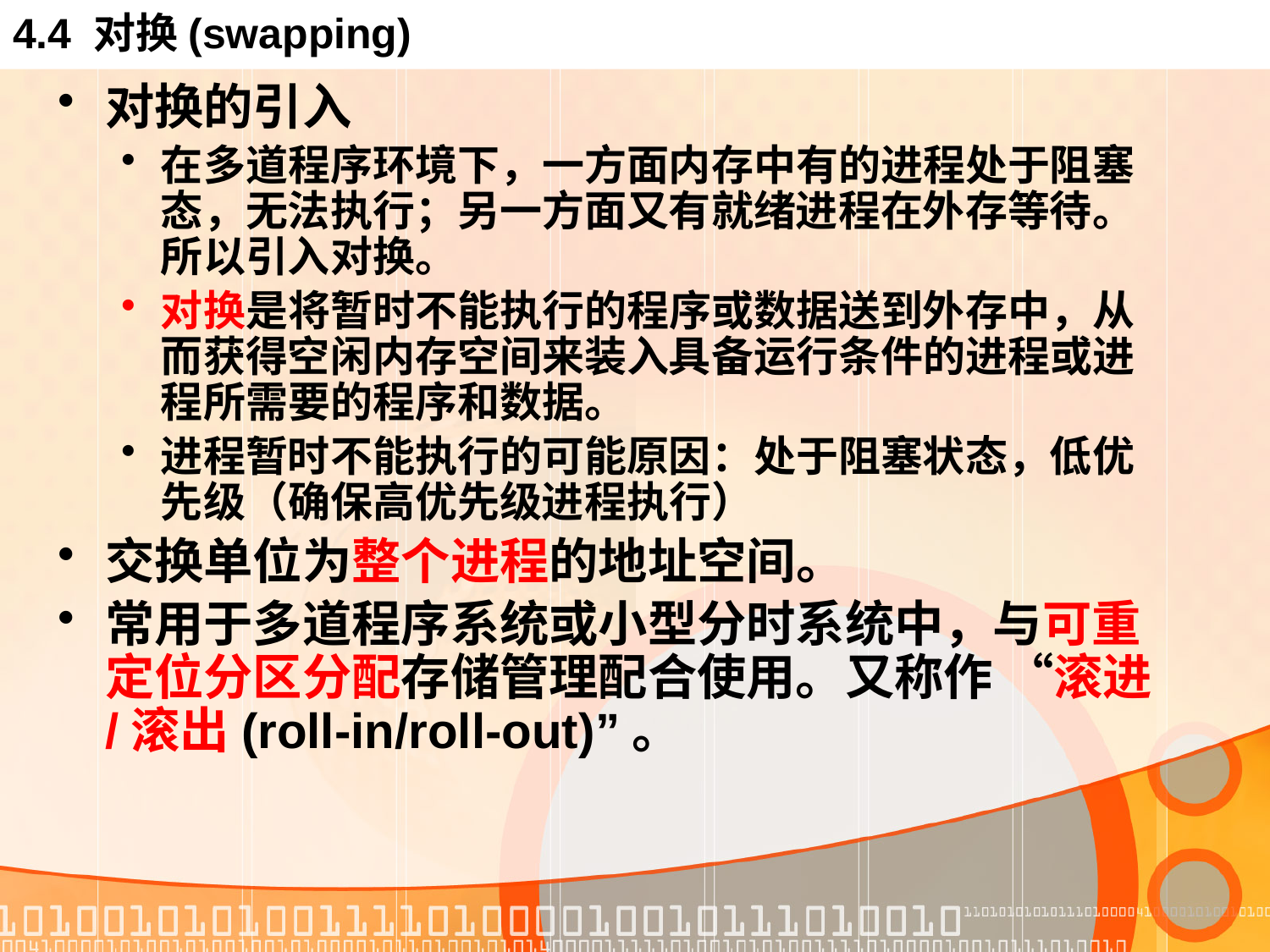

# 4.4 对换(swapping)
对换的引入
在多道程序环境下，一方面内存中有的进程处于阻塞态，无法执行；另一方面又有就绪进程在外存等待。所以引入对换。
对换是将暂时不能执行的程序或数据送到外存中，从而获得空闲内存空间来装入具备运行条件的进程或进程所需要的程序和数据。
进程暂时不能执行的可能原因：处于阻塞状态，低优先级（确保高优先级进程执行）
交换单位为整个进程的地址空间。
常用于多道程序系统或小型分时系统中，与可重定位分区分配存储管理配合使用。又称作 “滚进/滚出(roll-in/roll-out)”。